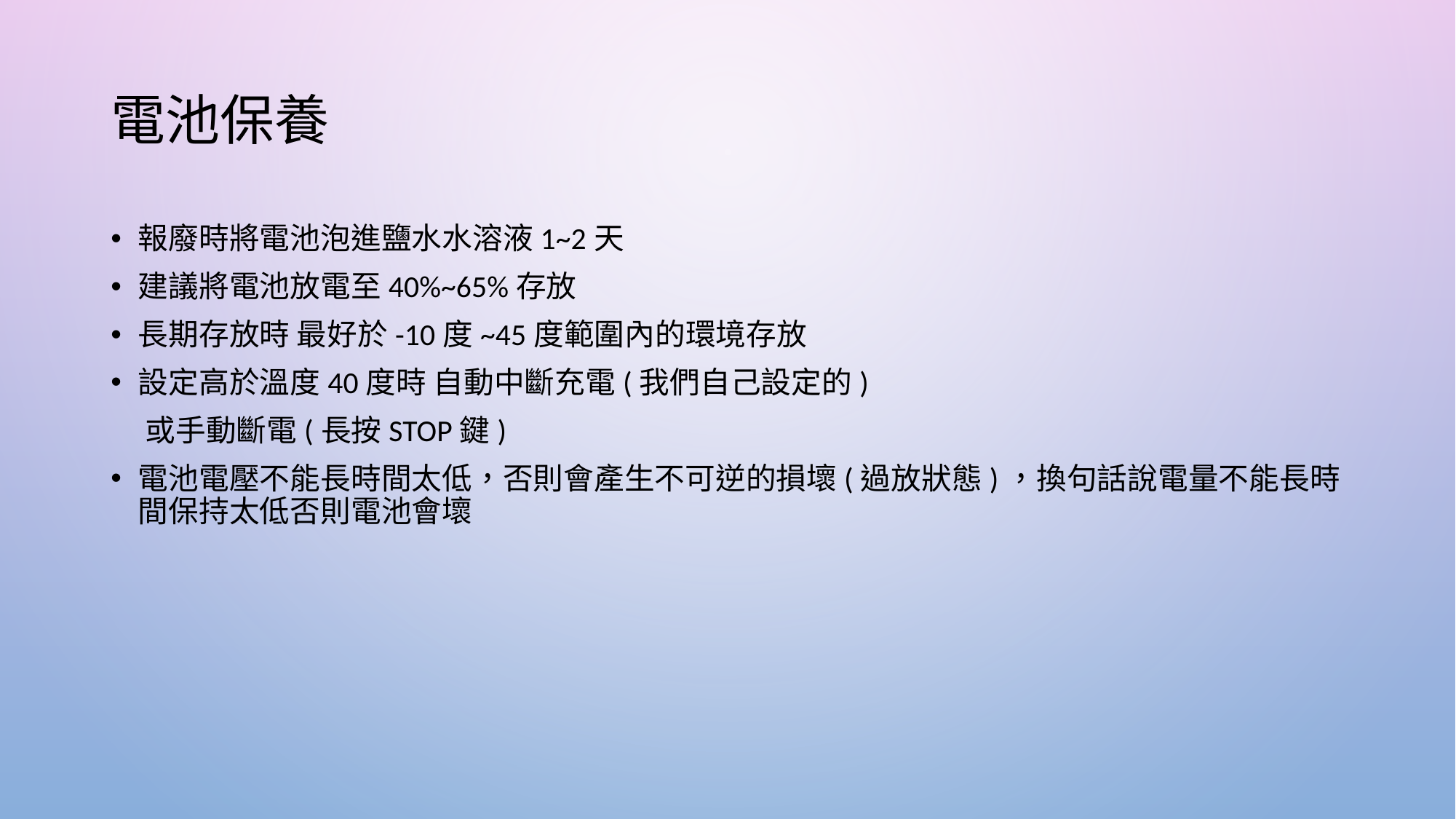

# 電池保養
報廢時將電池泡進鹽水水溶液1~2天
建議將電池放電至40%~65%存放
長期存放時 最好於-10度~45度範圍內的環境存放
設定高於溫度40度時 自動中斷充電(我們自己設定的)
    或手動斷電(長按STOP鍵)
電池電壓不能長時間太低，否則會產生不可逆的損壞(過放狀態)，換句話說電量不能長時間保持太低否則電池會壞